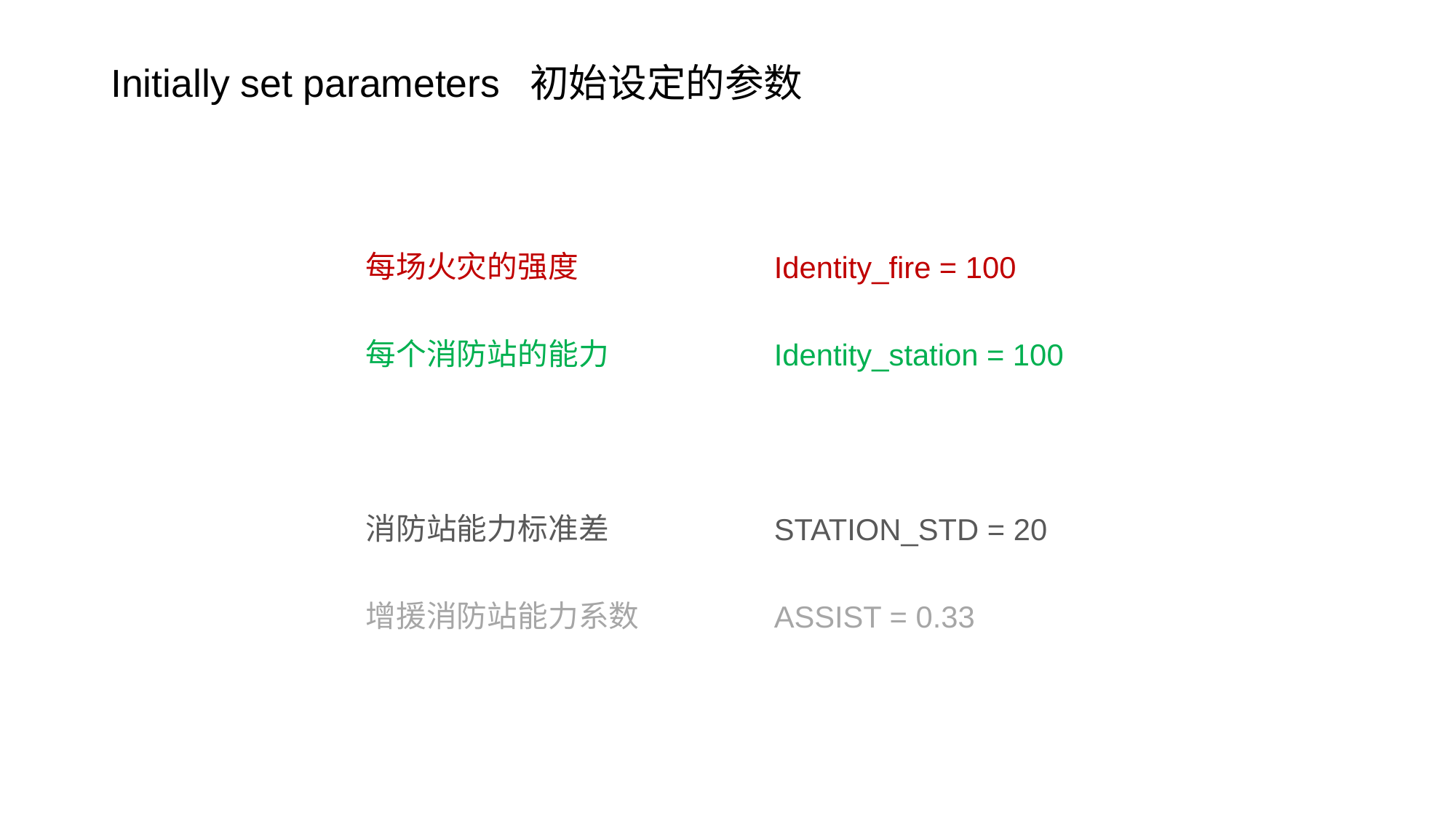

# Initially set parameters  初始设定的参数
每场火灾的强度

每个消防站的能力

消防站能力标准差

增援消防站能力系数
Identity_fire = 100

Identity_station = 100

STATION_STD = 20

ASSIST = 0.33